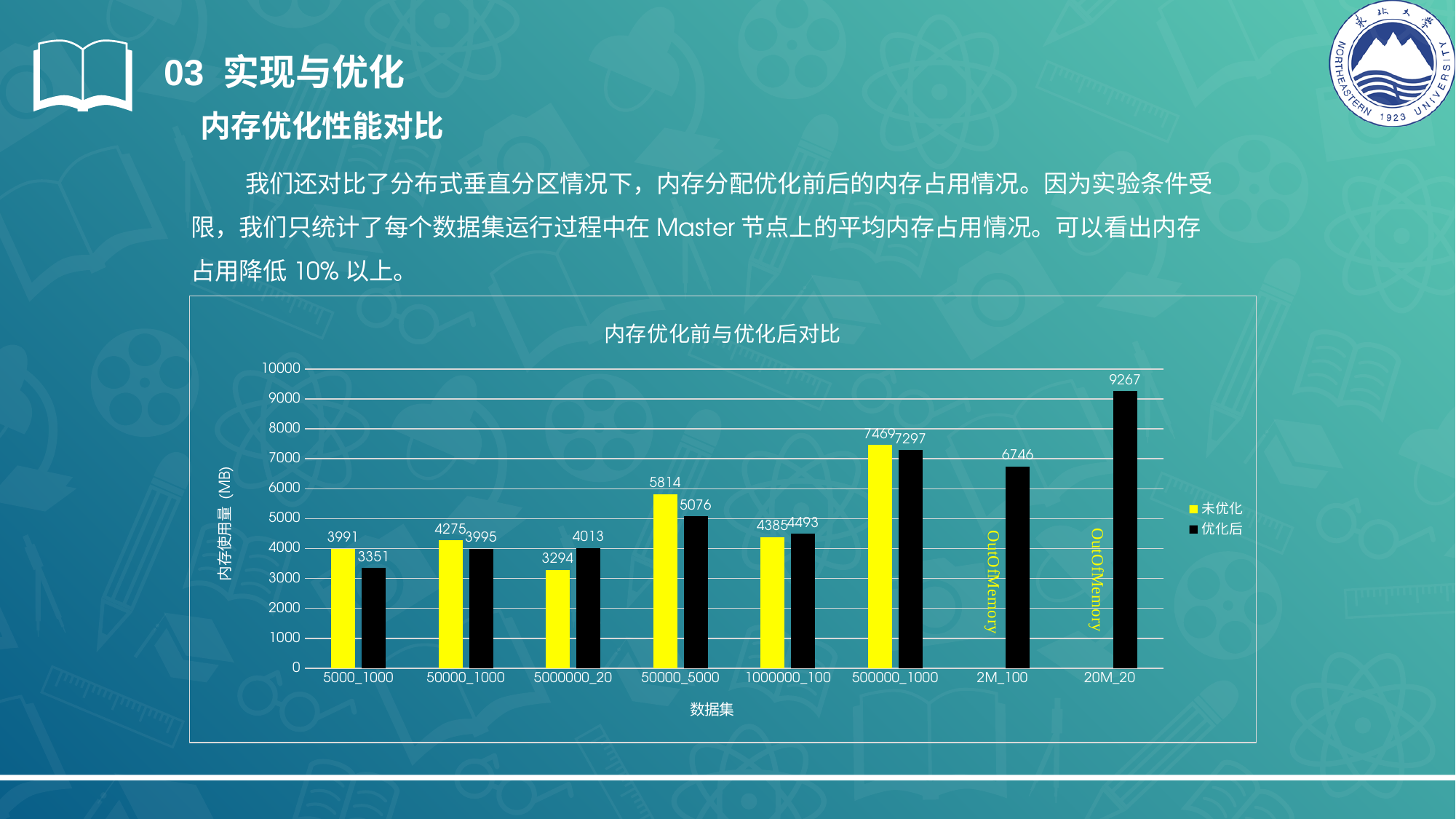

03 实现与优化
内存优化性能对比
我们还对比了分布式垂直分区情况下，内存分配优化前后的内存占用情况。因为实验条件受限，我们只统计了每个数据集运行过程中在Master节点上的平均内存占用情况。可以看出内存占用降低10%以上。

### Chart: 内存优化前与优化后对比

| Category |  |  |
|---|---|---|
| 5000_1000 | 3991.24759615385 | 3351.4127604166665 |
| 50000_1000 | 4275.314163773148 | 3994.653359375 |
| 5000000_20 | 3293.7966452205883 | 4013.114430147059 |
| 50000_5000 | 5813.6108930687205 | 5075.733612241124 |
| 1000000_100 | 4385.108579282408 | 4492.6647245762715 |
| 500000_1000 | 7468.809645432692 | 7297.422017045455 |
| 2M_100 | None | 6745.51447405134 |
| 20M_20 | None | 9266.620563089622 |